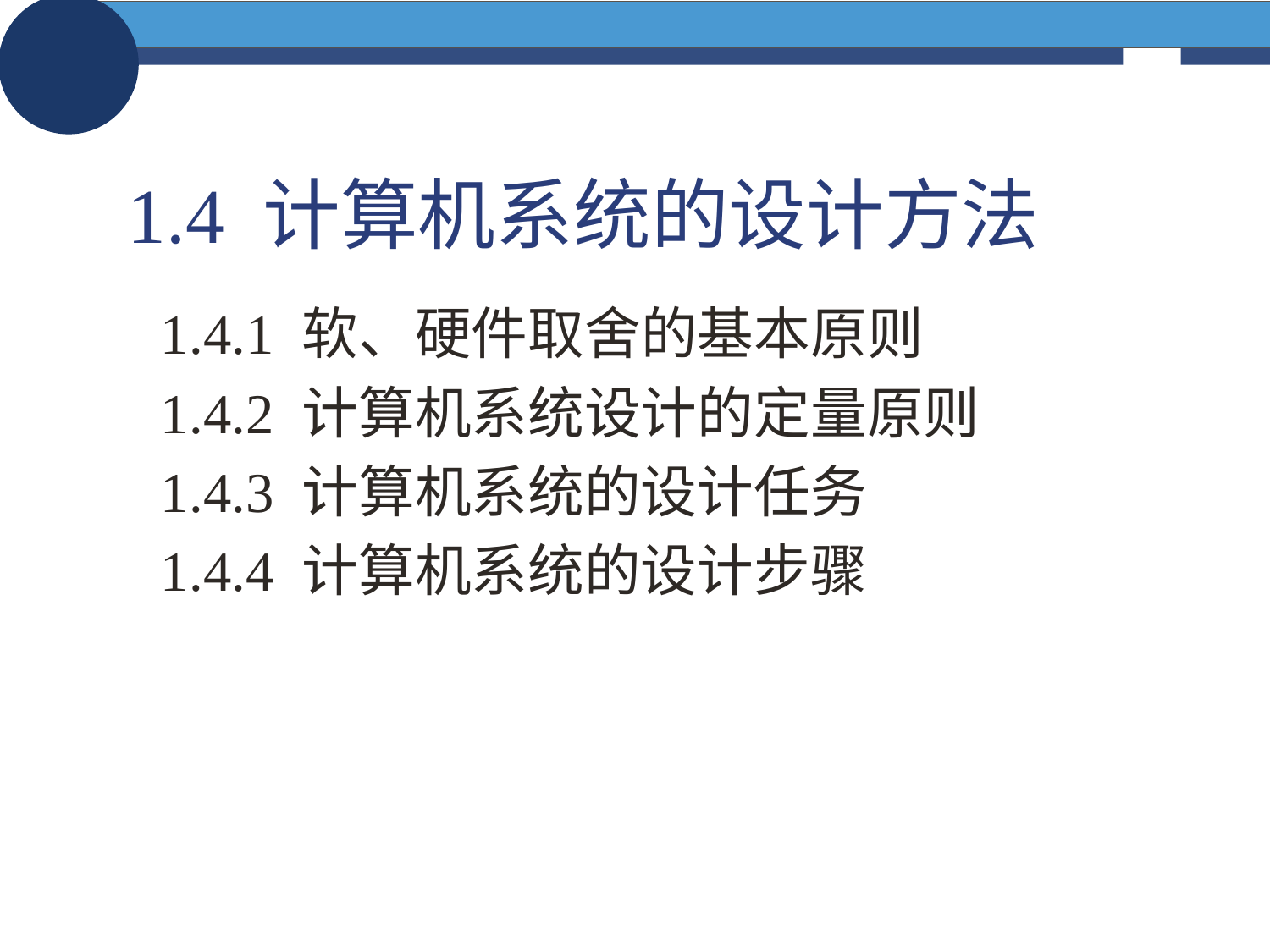

# 1.4 计算机系统的设计方法
1.4.1 软、硬件取舍的基本原则
1.4.2 计算机系统设计的定量原则
1.4.3 计算机系统的设计任务
1.4.4 计算机系统的设计步骤